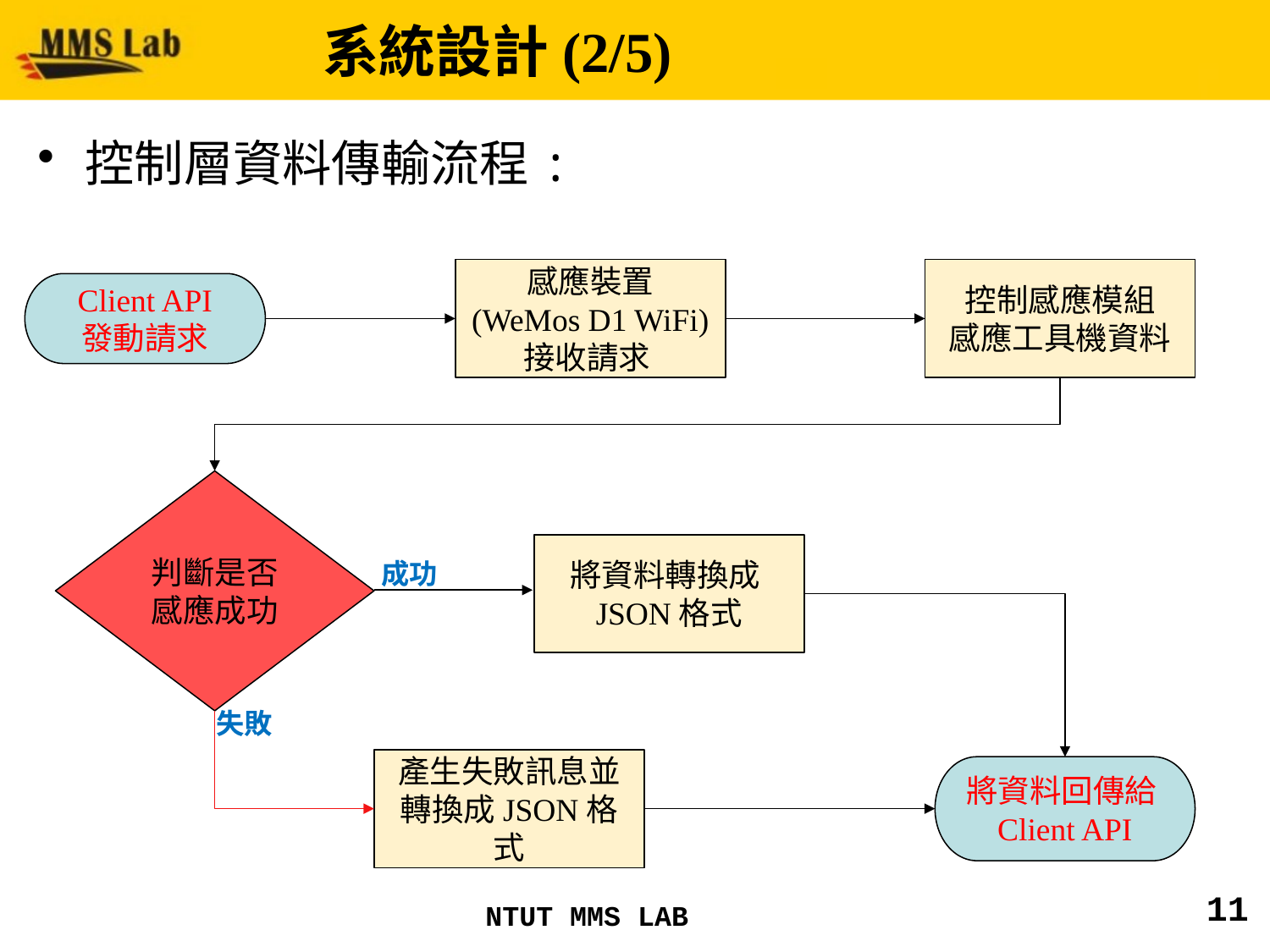

# 系統設計(2/5)
控制層資料傳輸流程:

感應裝置
(WeMos D1 WiFi)
接收請求
控制感應模組
感應工具機資料
Client API
發動請求
判斷是否感應成功
將資料轉換成JSON格式
成功
失敗
產生失敗訊息並轉換成JSON格式
將資料回傳給Client API
11
NTUT MMS LAB